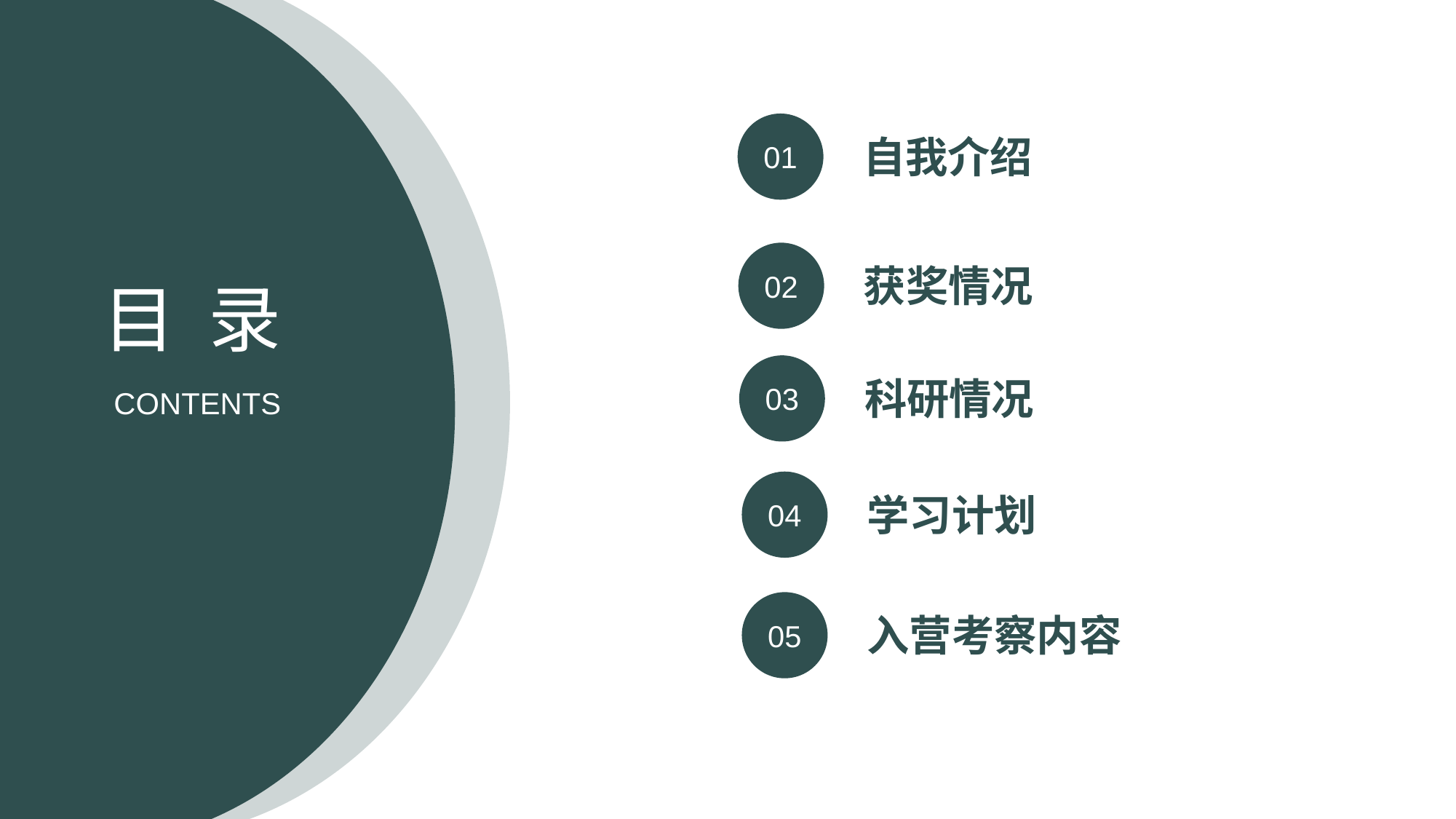

01
自我介绍
02
获奖情况
目  录
03
科研情况
CONTENTS
04
学习计划
05
入营考察内容